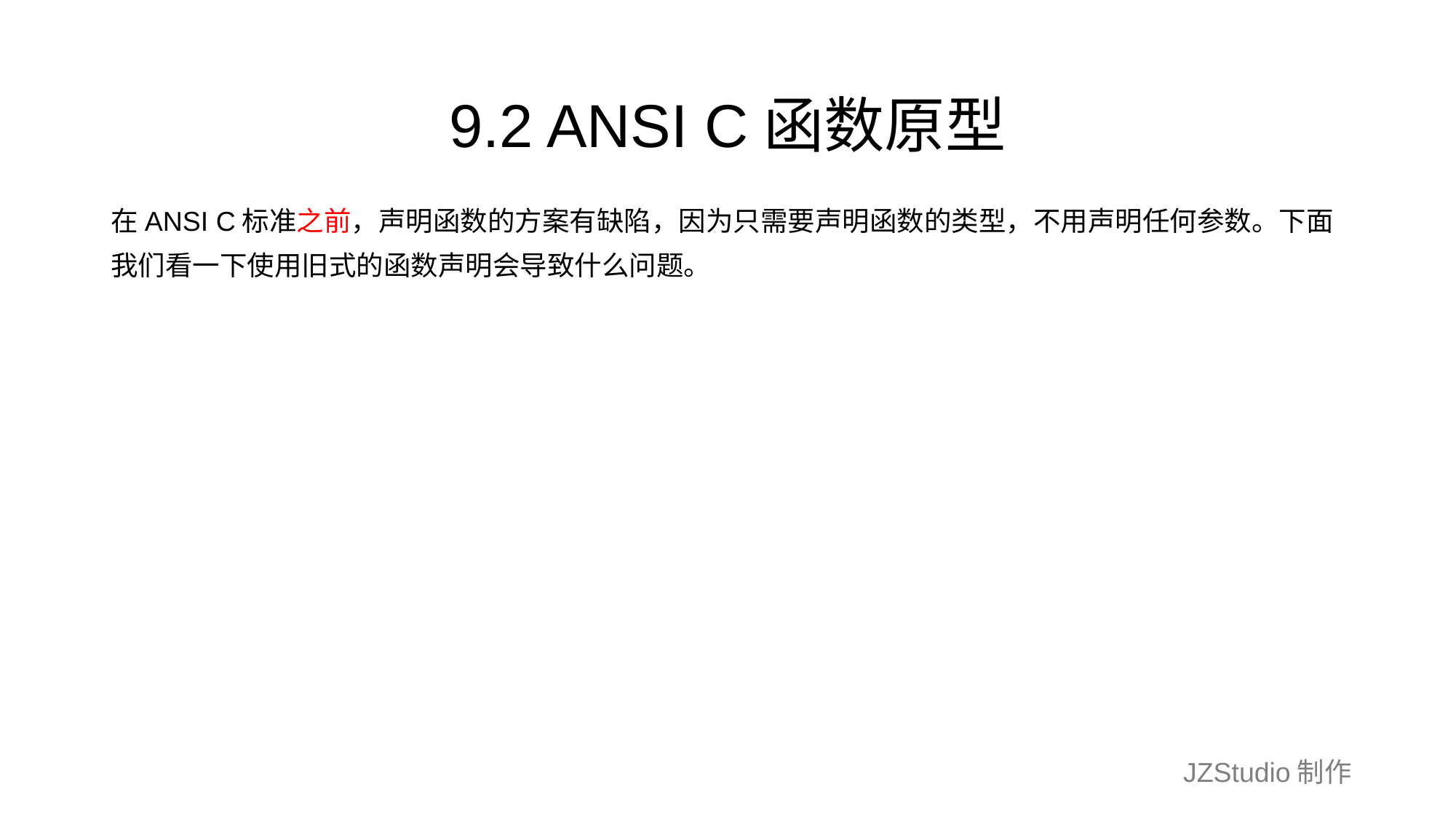

# 9.2 ANSI C函数原型
在ANSI C标准之前，声明函数的方案有缺陷，因为只需要声明函数的类型，不用声明任何参数。下面
我们看一下使用旧式的函数声明会导致什么问题。